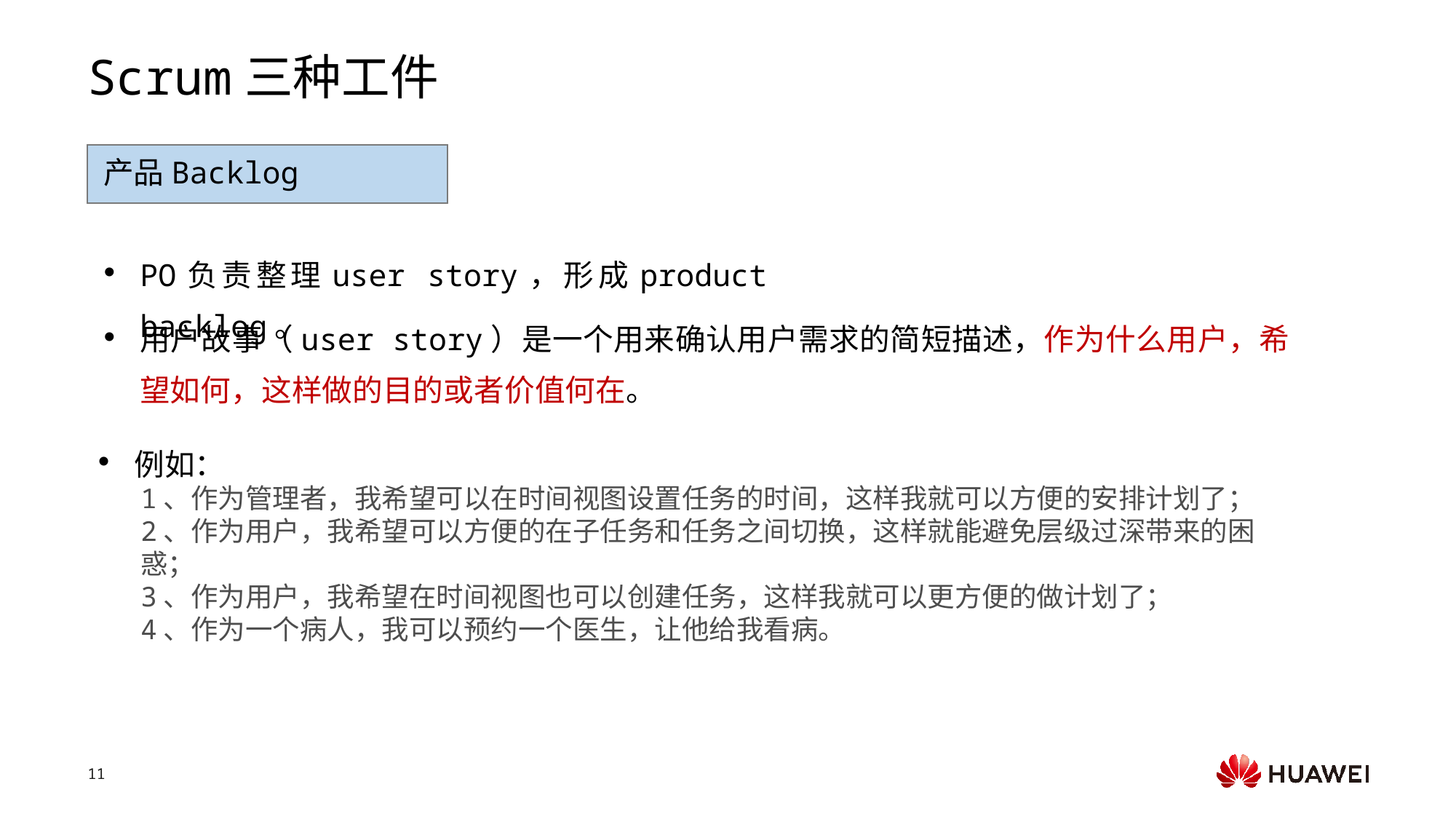

# Scrum三种工件
产品Backlog
PO负责整理user story，形成product backlog。
用户故事（user story）是一个用来确认用户需求的简短描述，作为什么用户，希望如何，这样做的目的或者价值何在。
例如：
1、作为管理者，我希望可以在时间视图设置任务的时间，这样我就可以方便的安排计划了；
2、作为用户，我希望可以方便的在子任务和任务之间切换，这样就能避免层级过深带来的困惑；
3、作为用户，我希望在时间视图也可以创建任务，这样我就可以更方便的做计划了；
4、作为一个病人，我可以预约一个医生，让他给我看病。